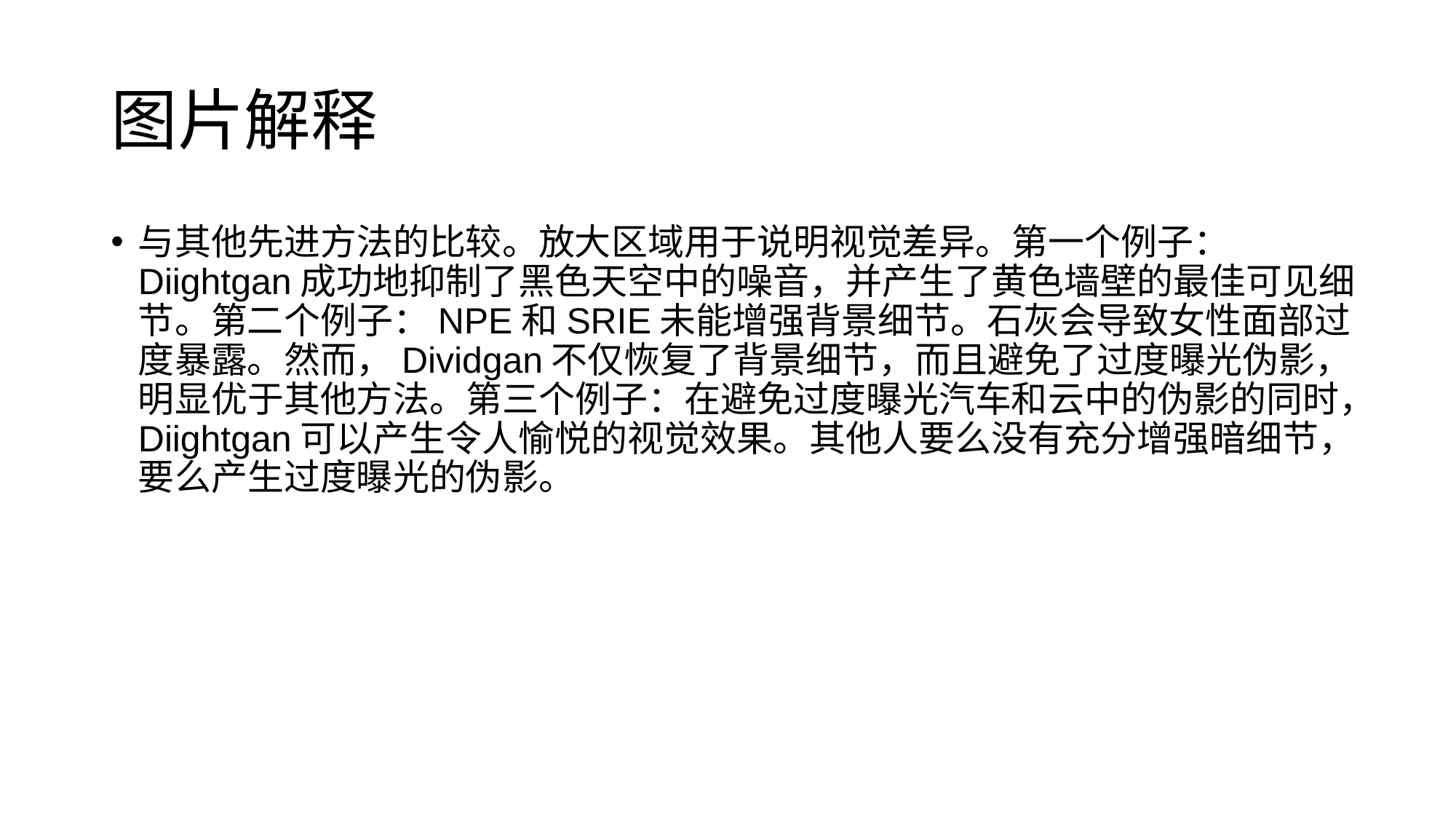

# 图片解释
与其他先进方法的比较。放大区域用于说明视觉差异。第一个例子：Diightgan成功地抑制了黑色天空中的噪音，并产生了黄色墙壁的最佳可见细节。第二个例子：NPE和SRIE未能增强背景细节。石灰会导致女性面部过度暴露。然而，Dividgan不仅恢复了背景细节，而且避免了过度曝光伪影，明显优于其他方法。第三个例子：在避免过度曝光汽车和云中的伪影的同时，Diightgan可以产生令人愉悦的视觉效果。其他人要么没有充分增强暗细节，要么产生过度曝光的伪影。